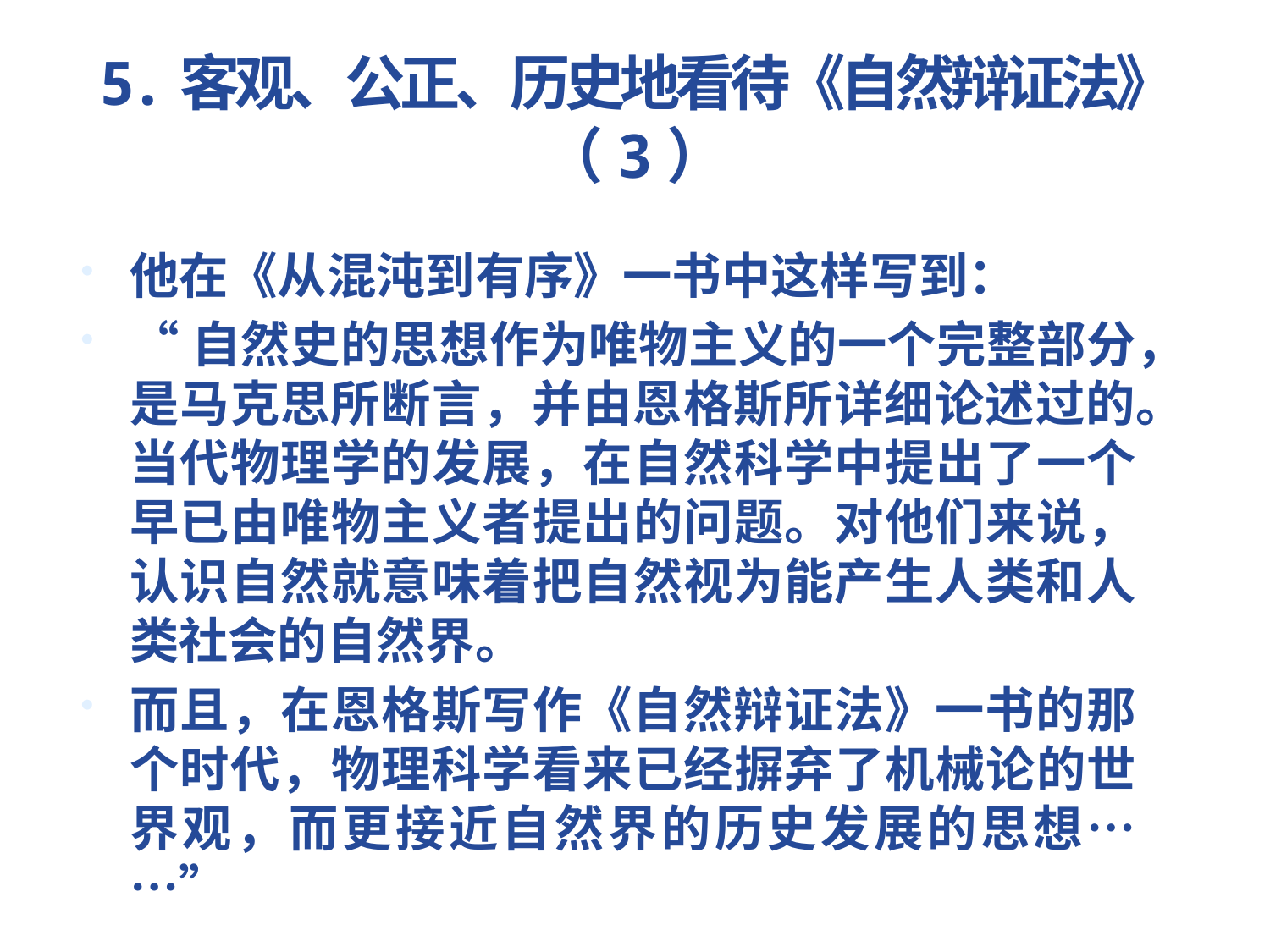

# 5.客观、公正、历史地看待《自然辩证法》（3）
他在《从混沌到有序》一书中这样写到：
“自然史的思想作为唯物主义的一个完整部分，是马克思所断言，并由恩格斯所详细论述过的。当代物理学的发展，在自然科学中提出了一个早已由唯物主义者提出的问题。对他们来说，认识自然就意味着把自然视为能产生人类和人类社会的自然界。
而且，在恩格斯写作《自然辩证法》一书的那个时代，物理科学看来已经摒弃了机械论的世界观，而更接近自然界的历史发展的思想……”